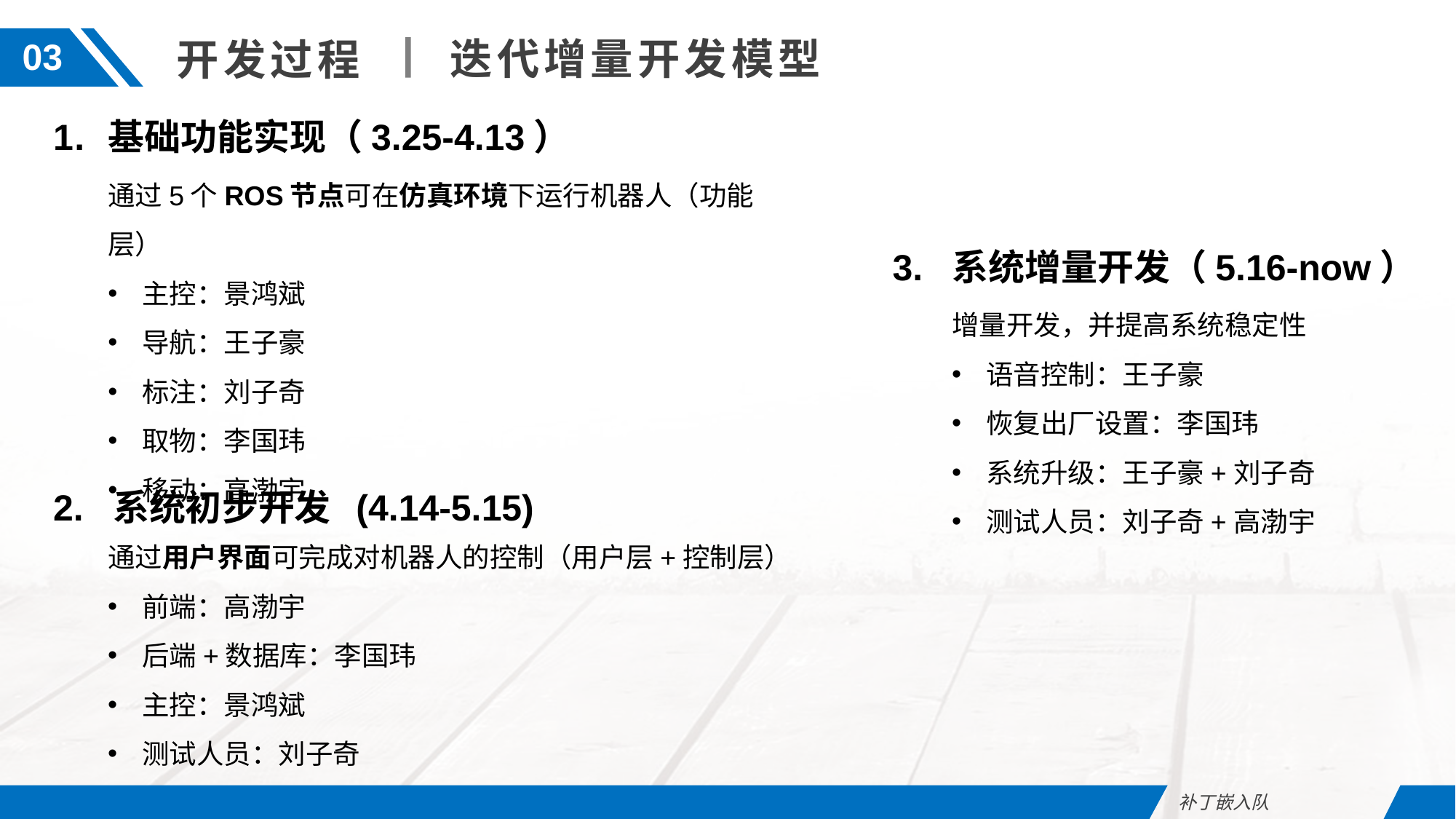

迭代增量开发模型
开发过程

03

基础功能实现（3.25-4.13）
通过5个ROS节点可在仿真环境下运行机器人（功能层）
主控：景鸿斌
导航：王子豪
标注：刘子奇
取物：李国玮
移动：高渤宇
3.  系统增量开发（5.16-now）
增量开发，并提高系统稳定性
语音控制：王子豪
恢复出厂设置：李国玮
系统升级：王子豪+刘子奇
测试人员：刘子奇+高渤宇
2.  系统初步开发  (4.14-5.15)
通过用户界面可完成对机器人的控制（用户层+控制层）
前端：高渤宇
后端+数据库：李国玮
主控：景鸿斌
测试人员：刘子奇

补丁嵌入队